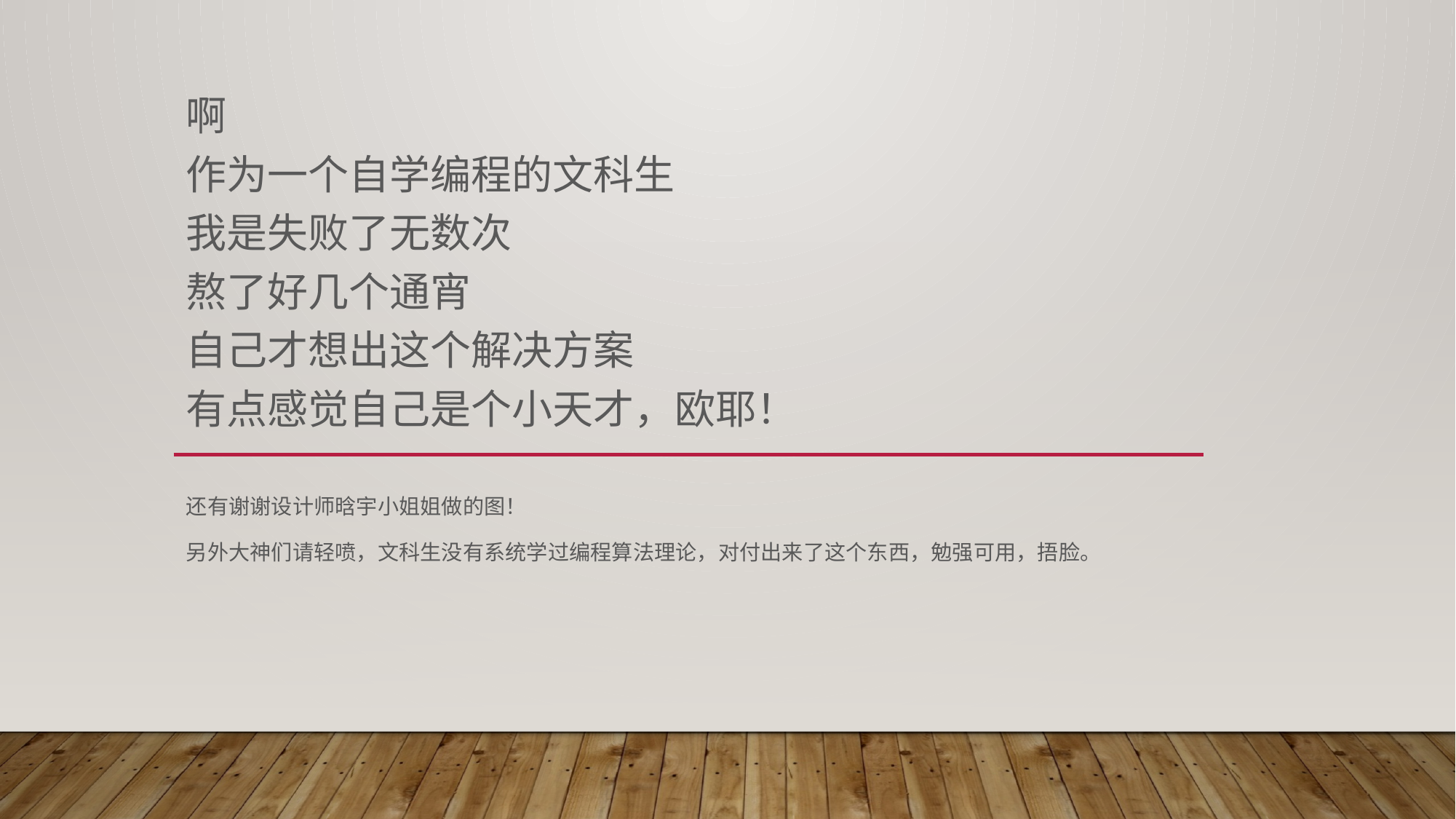

# 啊 作为一个自学编程的文科生 我是失败了无数次 熬了好几个通宵 自己才想出这个解决方案 有点感觉自己是个小天才，欧耶！
还有谢谢设计师晗宇小姐姐做的图！
另外大神们请轻喷，文科生没有系统学过编程算法理论，对付出来了这个东西，勉强可用，捂脸。